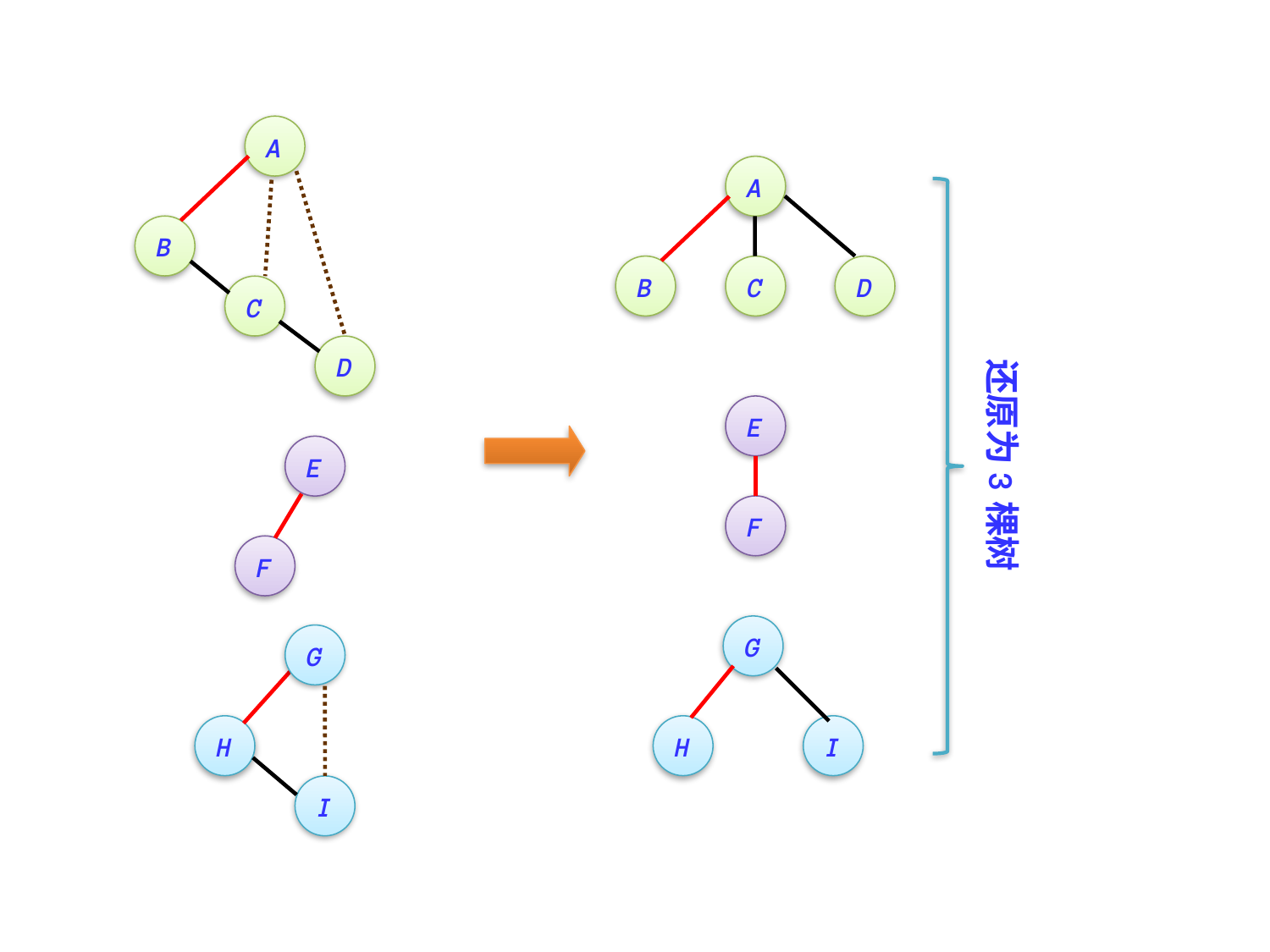

A

A

B
C
D
E

F
G

H
I

还原为3棵树
B

C
D
E

F
G

H
I